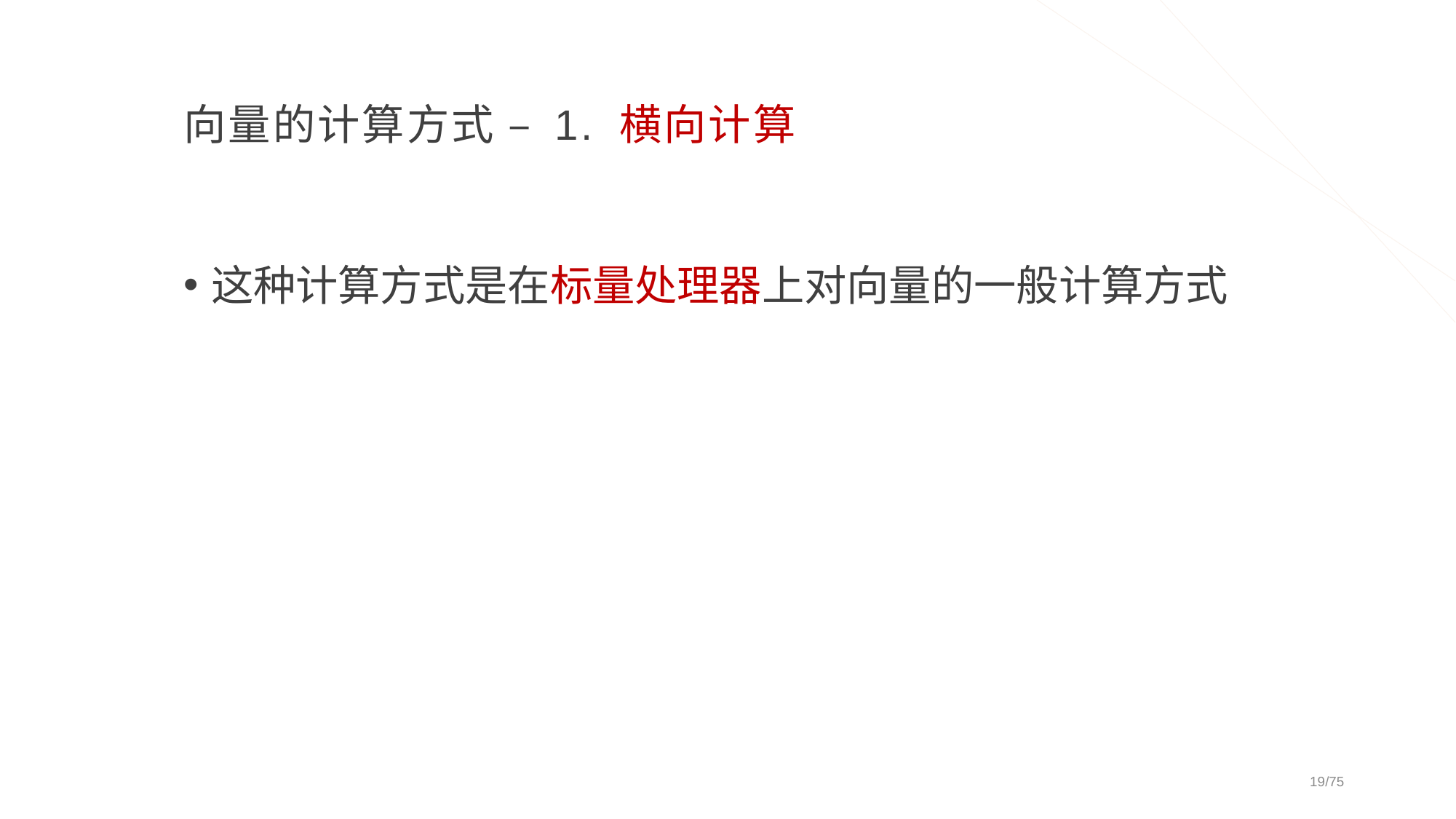

# 向量的计算方式 – 1. 横向计算
这种计算方式是在标量处理器上对向量的一般计算方式
19/75